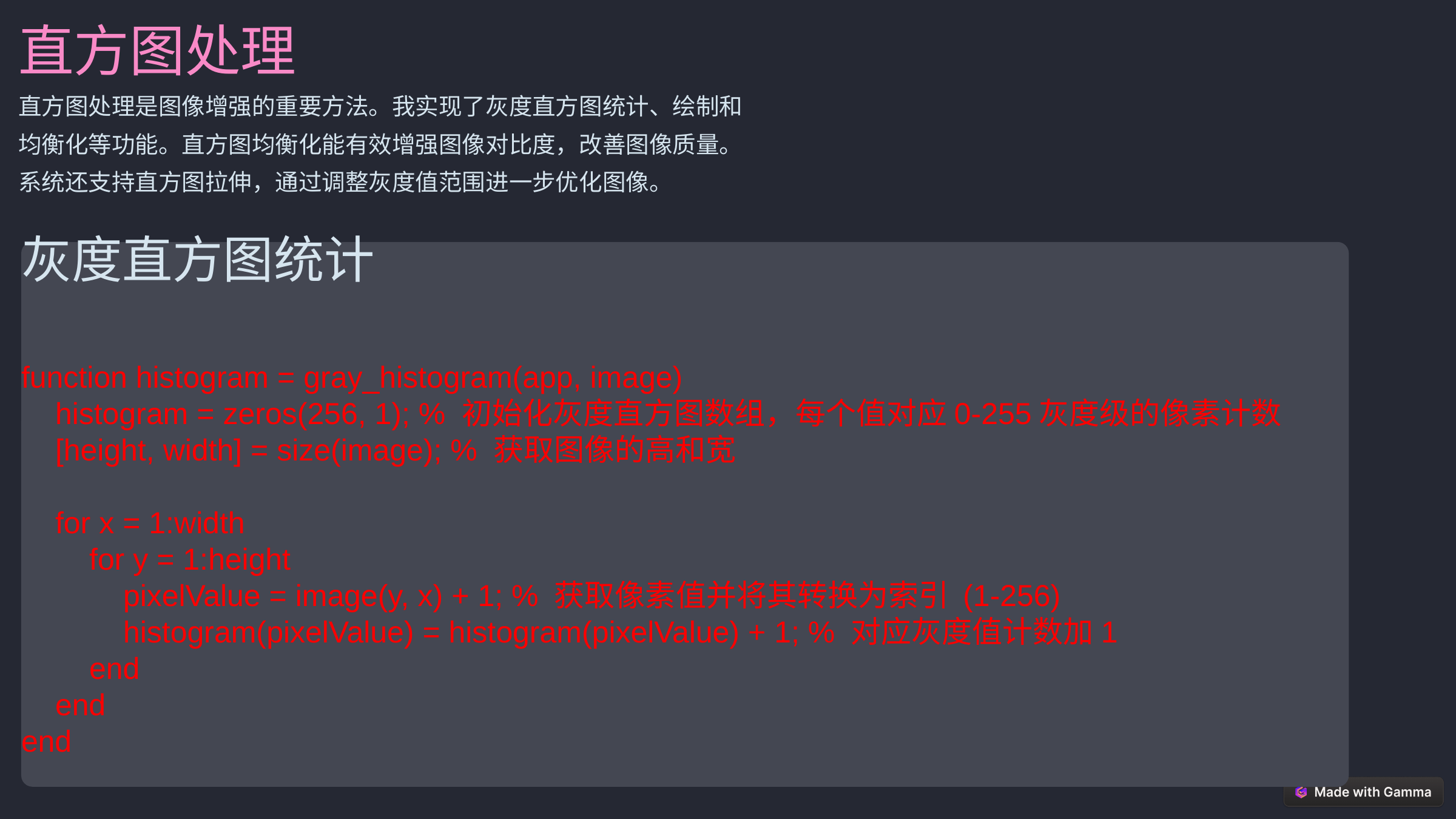

直方图处理
直方图处理是图像增强的重要方法。我实现了灰度直方图统计、绘制和均衡化等功能。直方图均衡化能有效增强图像对比度，改善图像质量。系统还支持直方图拉伸，通过调整灰度值范围进一步优化图像。

灰度直方图统计

function histogram = gray_histogram(app, image)
    histogram = zeros(256, 1); % 初始化灰度直方图数组，每个值对应0-255灰度级的像素计数
    [height, width] = size(image); % 获取图像的高和宽

    for x = 1:width
        for y = 1:height
            pixelValue = image(y, x) + 1; % 获取像素值并将其转换为索引 (1-256)
            histogram(pixelValue) = histogram(pixelValue) + 1; % 对应灰度值计数加1
        end
    end
end